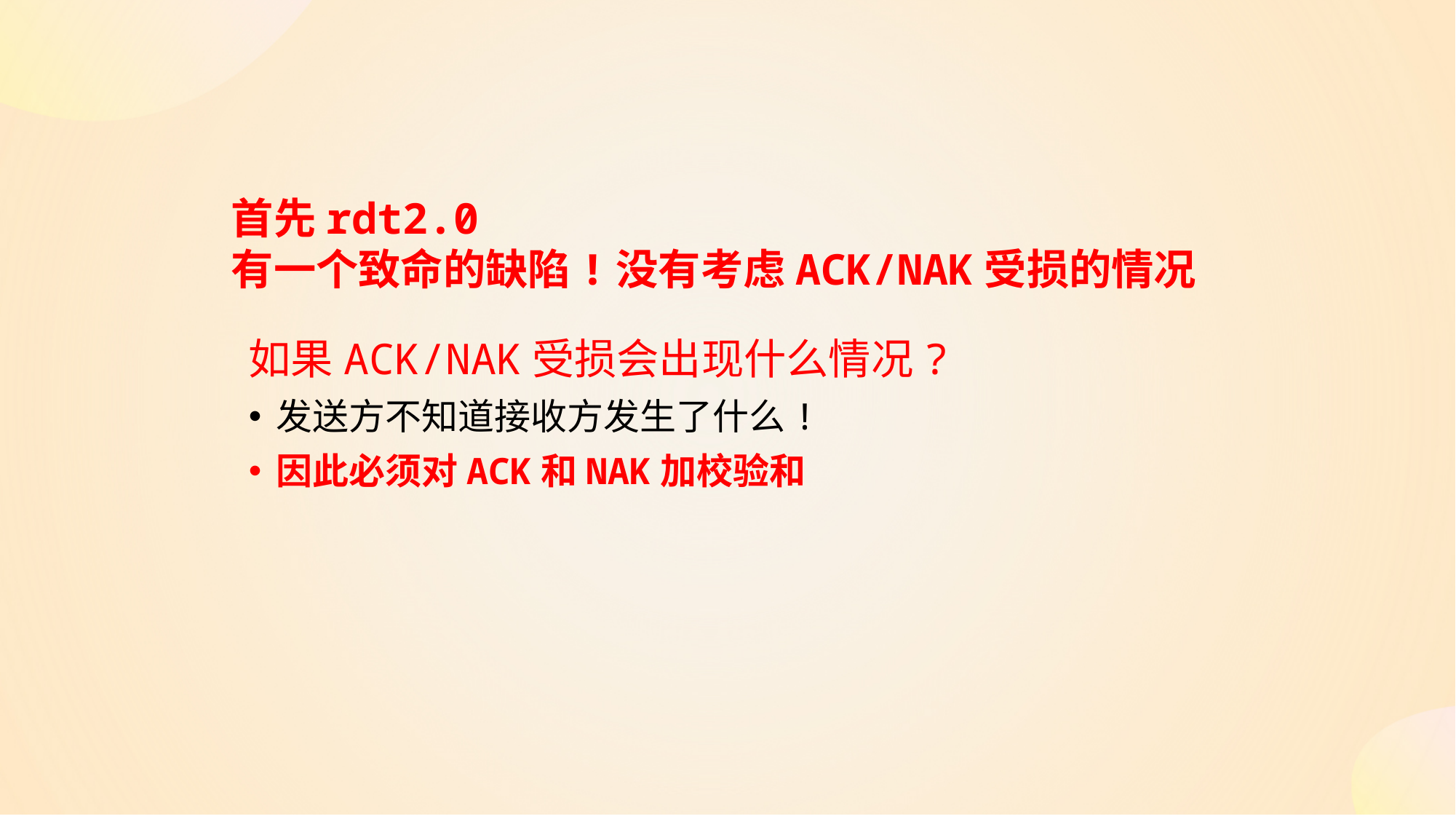

首先rdt2.0 有一个致命的缺陷!没有考虑ACK/NAK受损的情况
如果ACK/NAK受损会出现什么情况?
发送方不知道接收方发生了什么!
因此必须对ACK和NAK加校验和